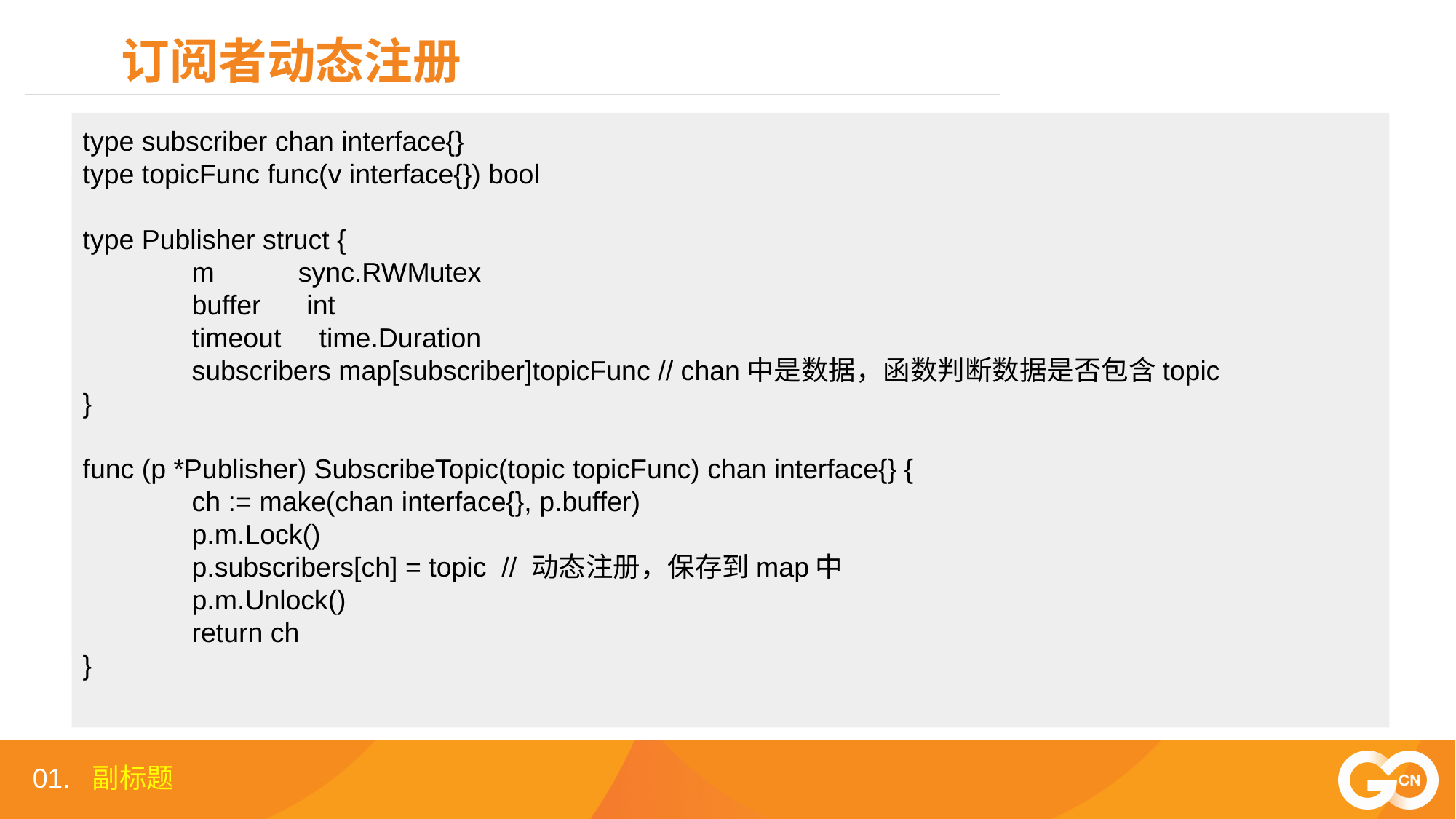

订阅者动态注册

type subscriber chan interface{}
type topicFunc func(v interface{}) bool

type Publisher struct {
	m           sync.RWMutex
	buffer      int
	timeout     time.Duration
	subscribers map[subscriber]topicFunc // chan中是数据，函数判断数据是否包含topic
}

func (p *Publisher) SubscribeTopic(topic topicFunc) chan interface{} {
	ch := make(chan interface{}, p.buffer)
	p.m.Lock()
	p.subscribers[ch] = topic  // 动态注册，保存到map中
	p.m.Unlock()
	return ch
}

01.  副标题